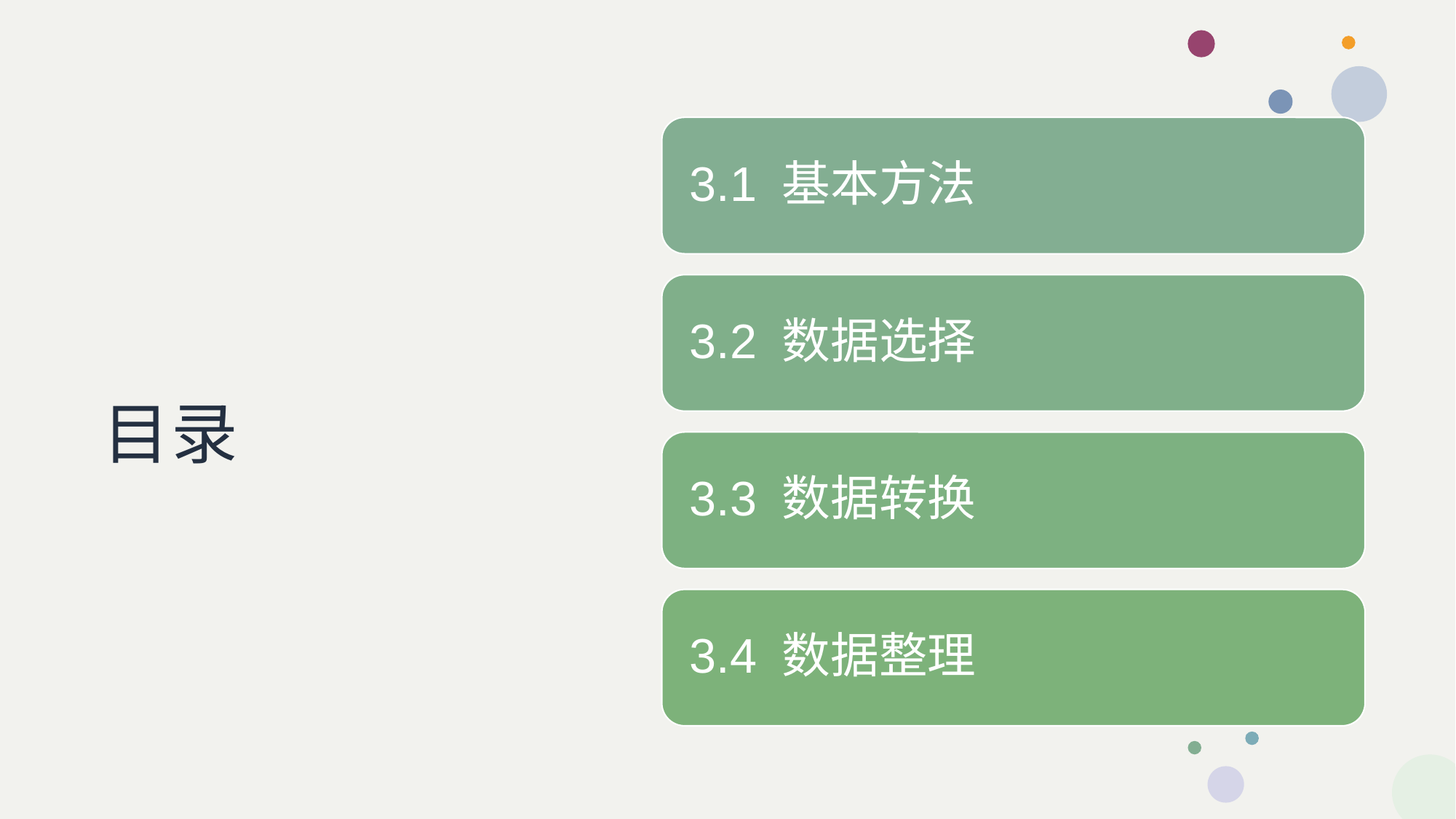

# 目录
3.1 基本方法
3.2 数据选择
3.3 数据转换
3.4 数据整理